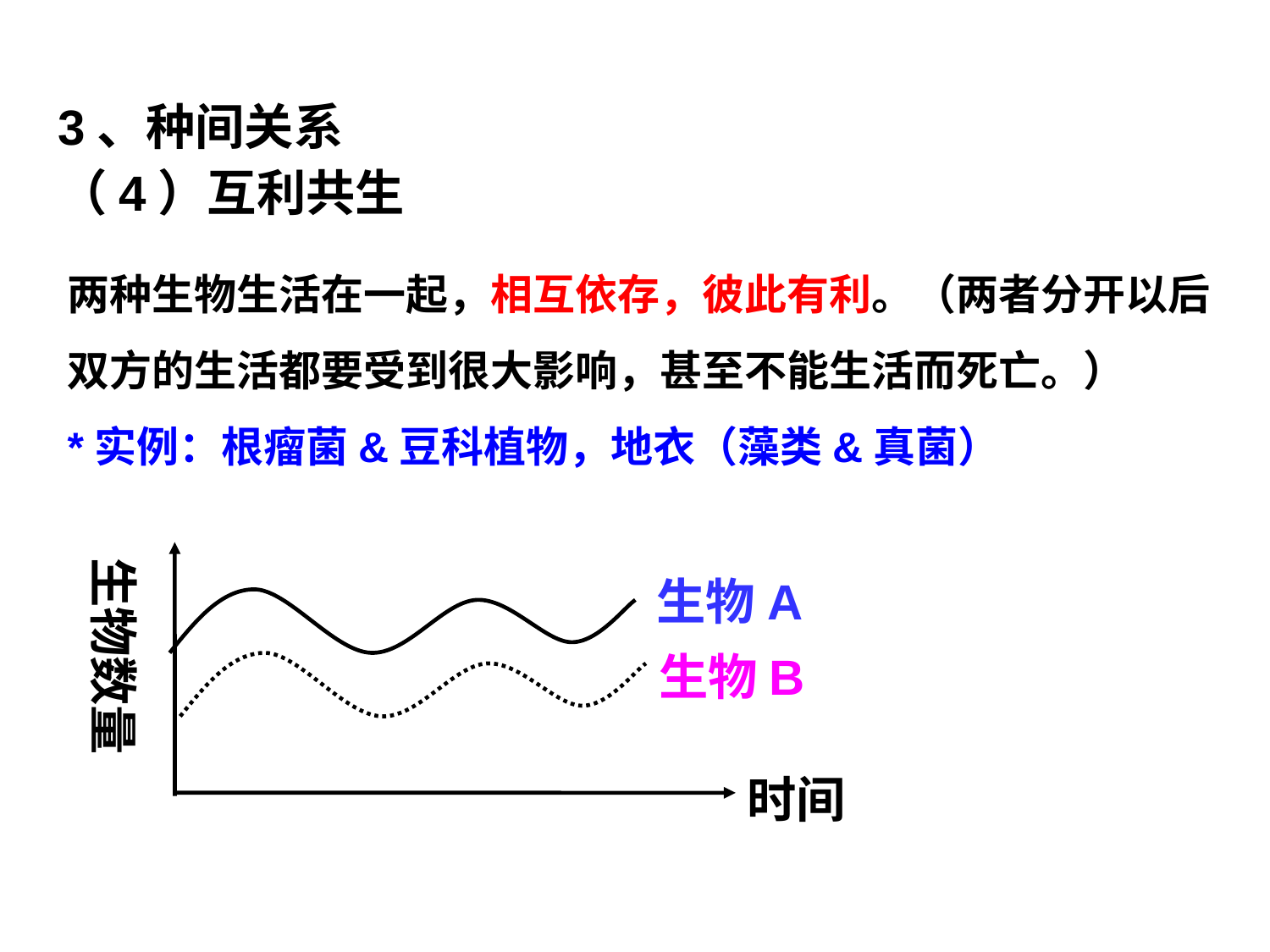

3、种间关系
（4）互利共生
两种生物生活在一起，相互依存，彼此有利。（两者分开以后双方的生活都要受到很大影响，甚至不能生活而死亡。）
*实例：根瘤菌&豆科植物，地衣（藻类&真菌）

生物数量
时间

生物A

生物B